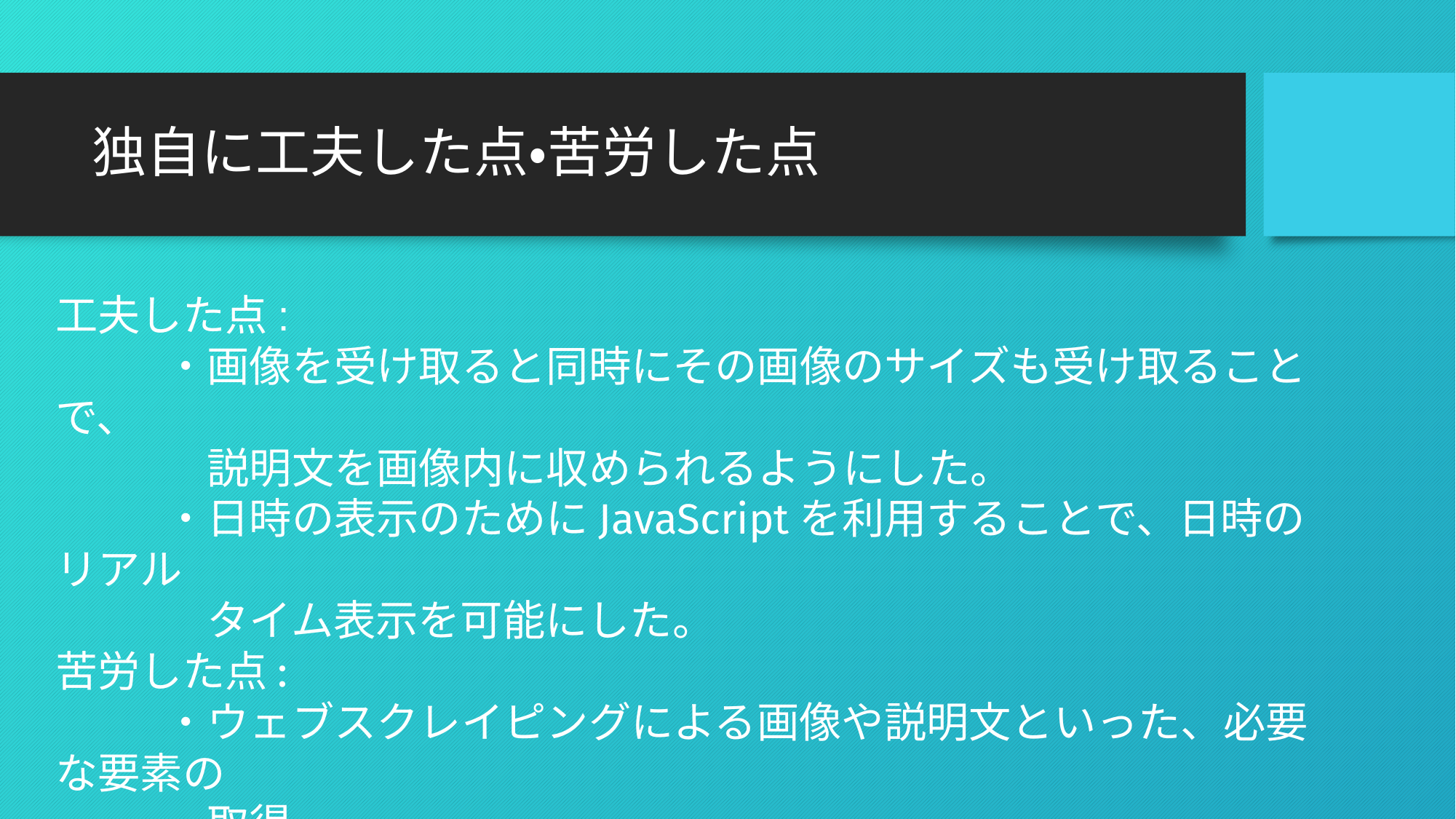

# 独自に工夫した点・苦労した点
工夫した点:
	・画像を受け取ると同時にその画像のサイズも受け取ることで、
	　説明文を画像内に収められるようにした。
	・日時の表示のためにJavaScriptを利用することで、日時のリアル
	　タイム表示を可能にした。
苦労した点:
	・ウェブスクレイピングによる画像や説明文といった、必要な要素の
	　取得